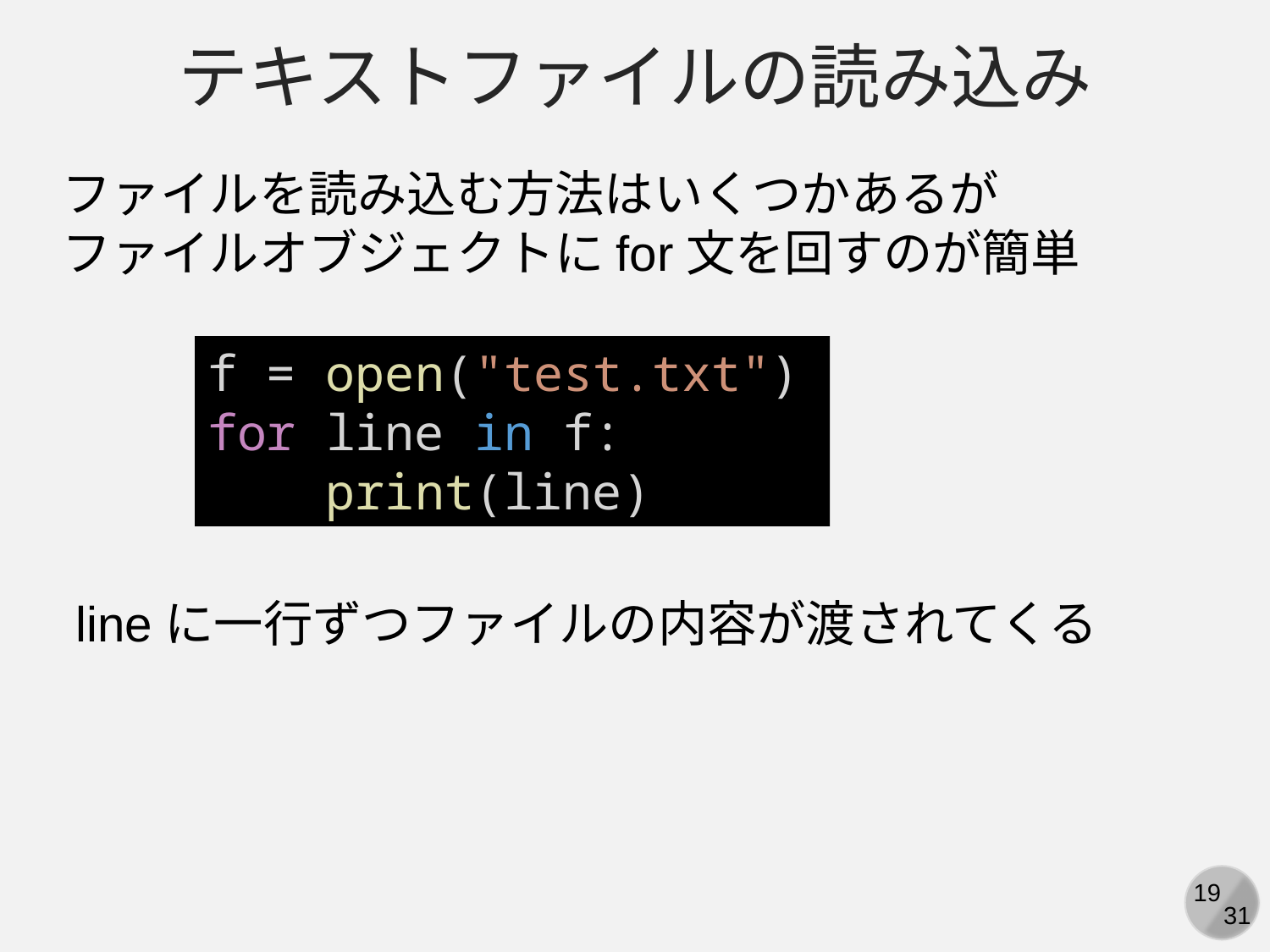

テキストファイルの読み込み
ファイルを読み込む方法はいくつかあるが
ファイルオブジェクトにfor文を回すのが簡単
f = open("test.txt")
for line in f:
    print(line)
lineに一行ずつファイルの内容が渡されてくる